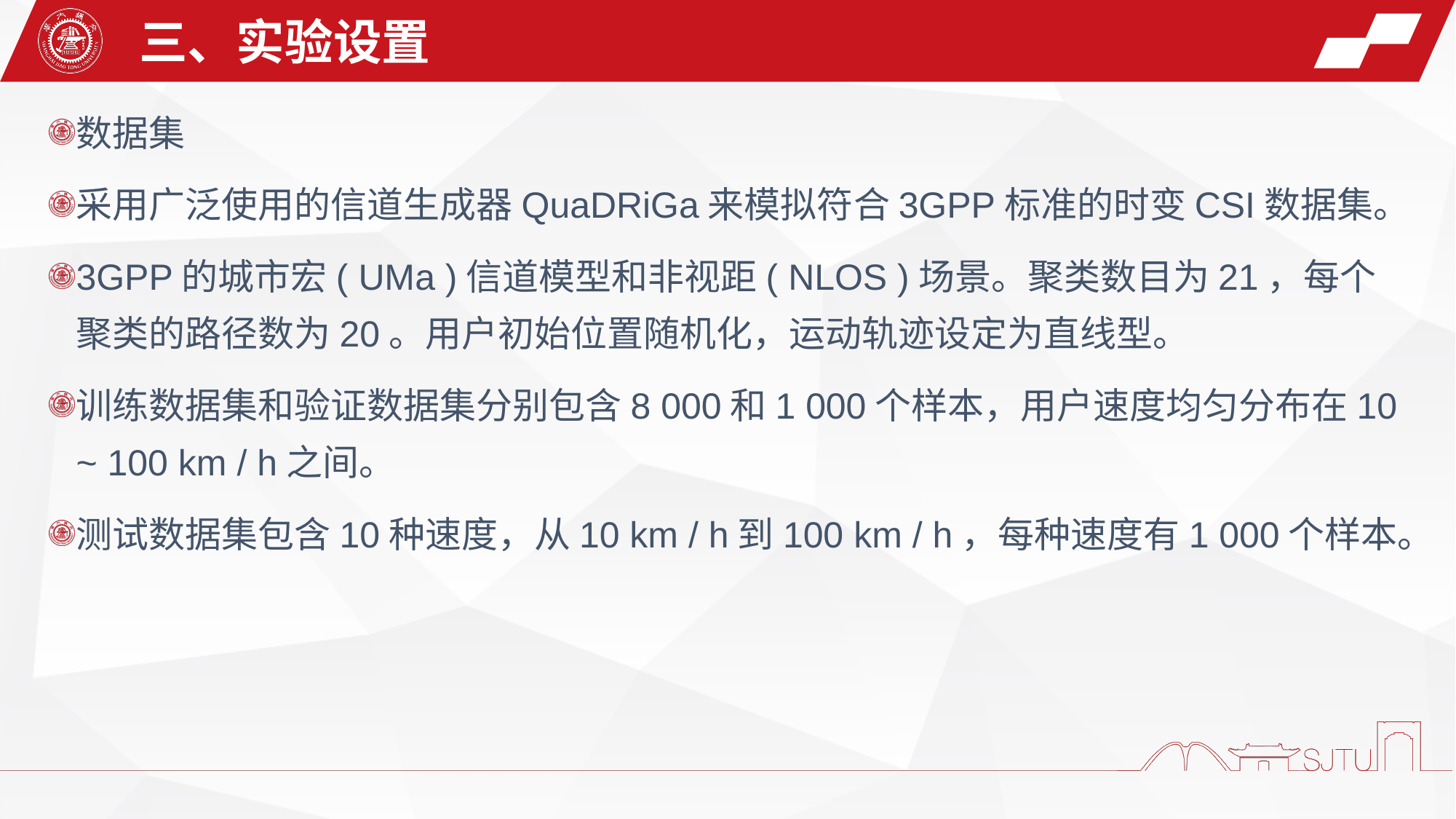

三、实验设置
数据集
采用广泛使用的信道生成器QuaDRiGa来模拟符合3GPP标准的时变CSI数据集。
3GPP的城市宏( UMa )信道模型和非视距( NLOS )场景。聚类数目为21，每个聚类的路径数为20。用户初始位置随机化，运动轨迹设定为直线型。
训练数据集和验证数据集分别包含8 000和1 000个样本，用户速度均匀分布在10 ~ 100 km / h之间。
测试数据集包含10种速度，从10 km / h到100 km / h，每种速度有1 000个样本。